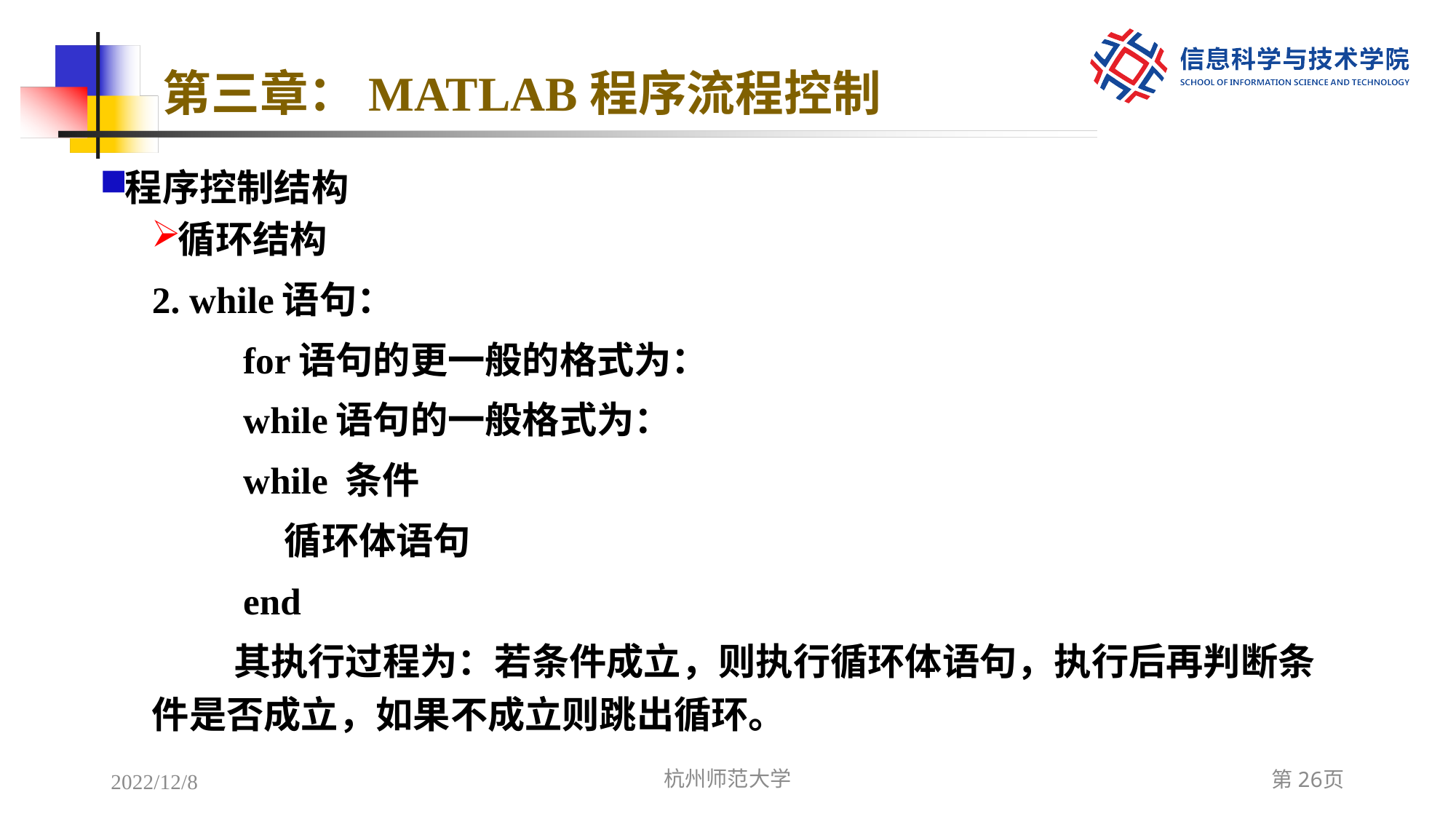

# 第三章：MATLAB程序流程控制
程序控制结构
循环结构
2. while语句：
 for语句的更一般的格式为：
 while语句的一般格式为：
 while 条件
     循环体语句
 end
其执行过程为：若条件成立，则执行循环体语句，执行后再判断条件是否成立，如果不成立则跳出循环。

2022/12/8
杭州师范大学
第26页